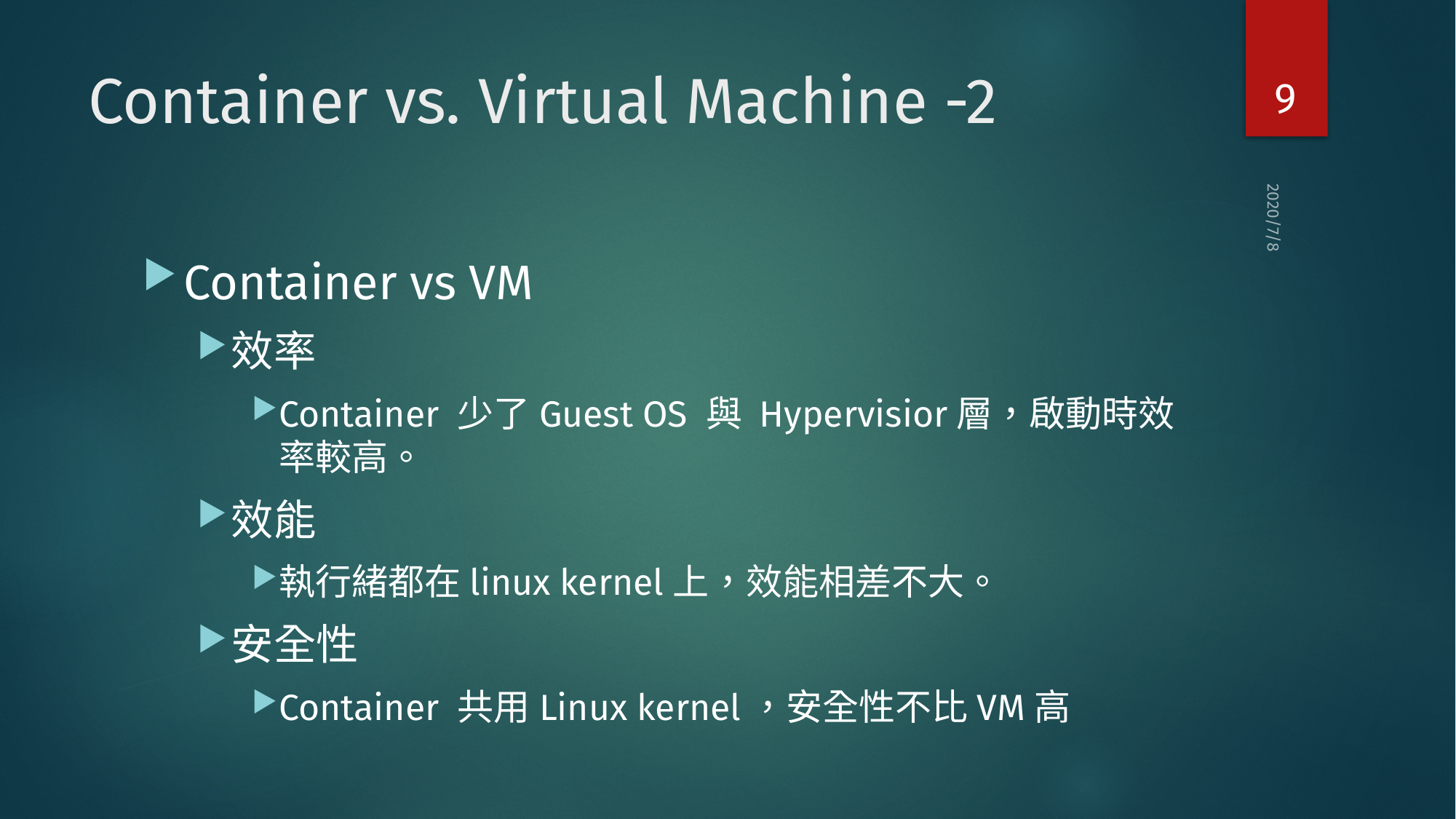

9
# Container vs. Virtual Machine -2
2020/7/8
Container vs VM
效率
Container 少了Guest OS 與 Hypervisior層，啟動時效率較高。
效能
執行緒都在linux kernel上，效能相差不大。
安全性
Container 共用Linux kernel，安全性不比VM高